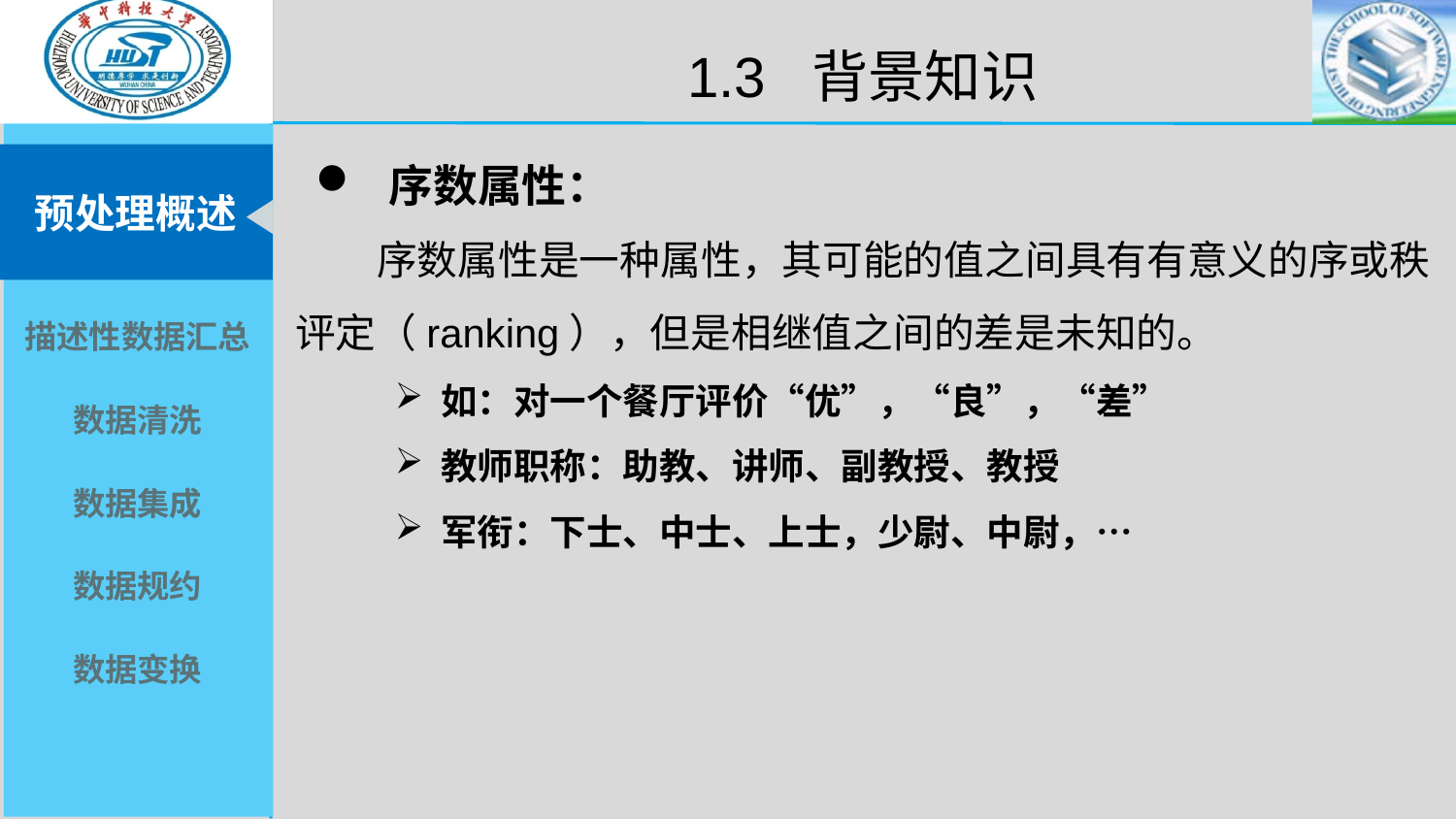

1.3  背景知识
 序数属性：
        序数属性是一种属性，其可能的值之间具有有意义的序或秩评定（ranking），但是相继值之间的差是未知的。
如：对一个餐厅评价“优”，“良”，“差”
教师职称：助教、讲师、副教授、教授
军衔：下士、中士、上士，少尉、中尉，…